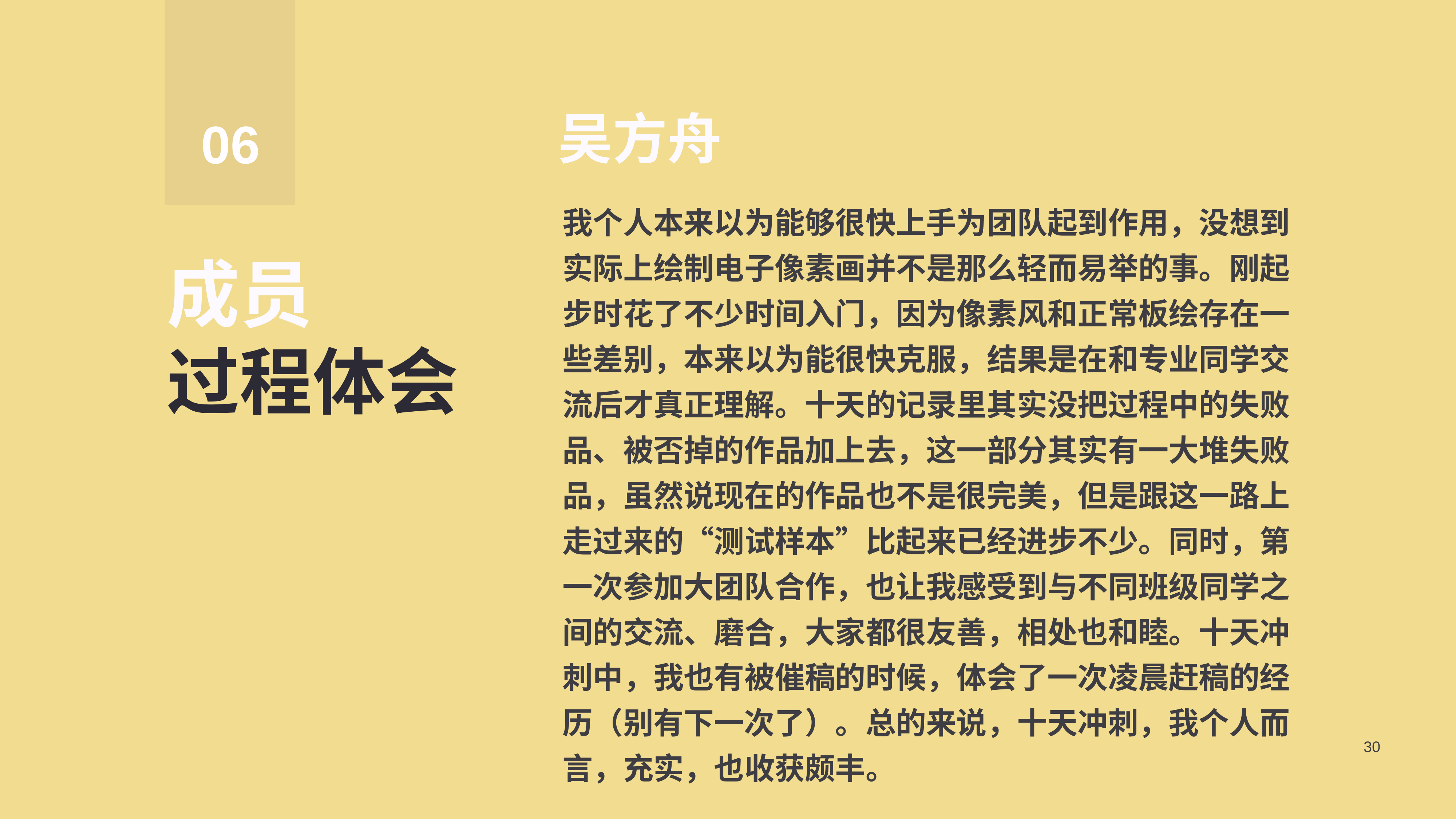

06
吴方舟
我个人本来以为能够很快上手为团队起到作用，没想到实际上绘制电子像素画并不是那么轻而易举的事。刚起步时花了不少时间入门，因为像素风和正常板绘存在一些差别，本来以为能很快克服，结果是在和专业同学交流后才真正理解。十天的记录里其实没把过程中的失败品、被否掉的作品加上去，这一部分其实有一大堆失败品，虽然说现在的作品也不是很完美，但是跟这一路上走过来的“测试样本”比起来已经进步不少。同时，第一次参加大团队合作，也让我感受到与不同班级同学之间的交流、磨合，大家都很友善，相处也和睦。十天冲刺中，我也有被催稿的时候，体会了一次凌晨赶稿的经历（别有下一次了）。总的来说，十天冲刺，我个人而言，充实，也收获颇丰。
成员
过程体会
30